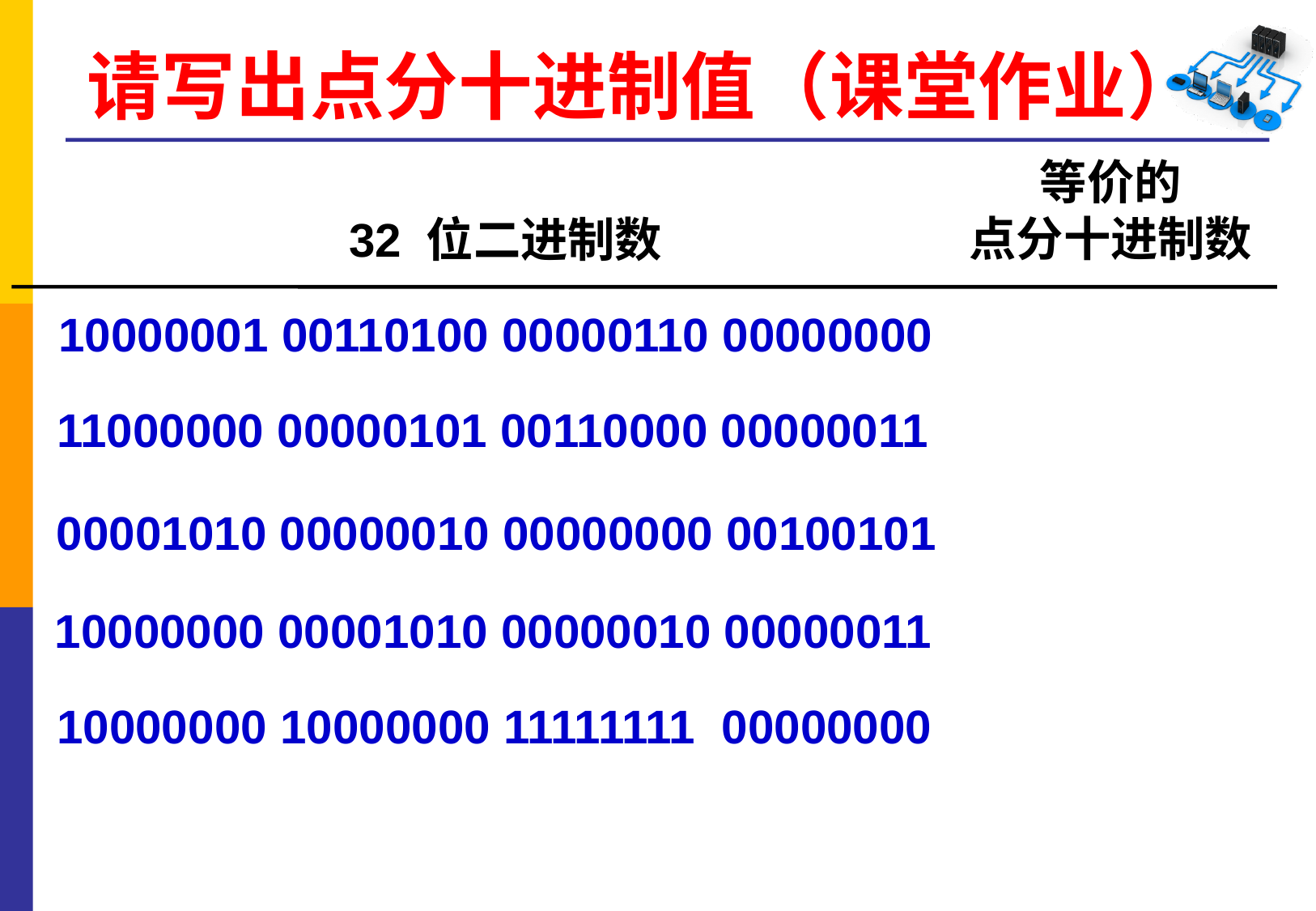

# 请写出点分十进制值（课堂作业）
等价的
点分十进制数
32 位二进制数

10000001 00110100 00000110 00000000
11000000 00000101 00110000 00000011
00001010 00000010 00000000 00100101
10000000 00001010 00000010 00000011
10000000 10000000 11111111  00000000